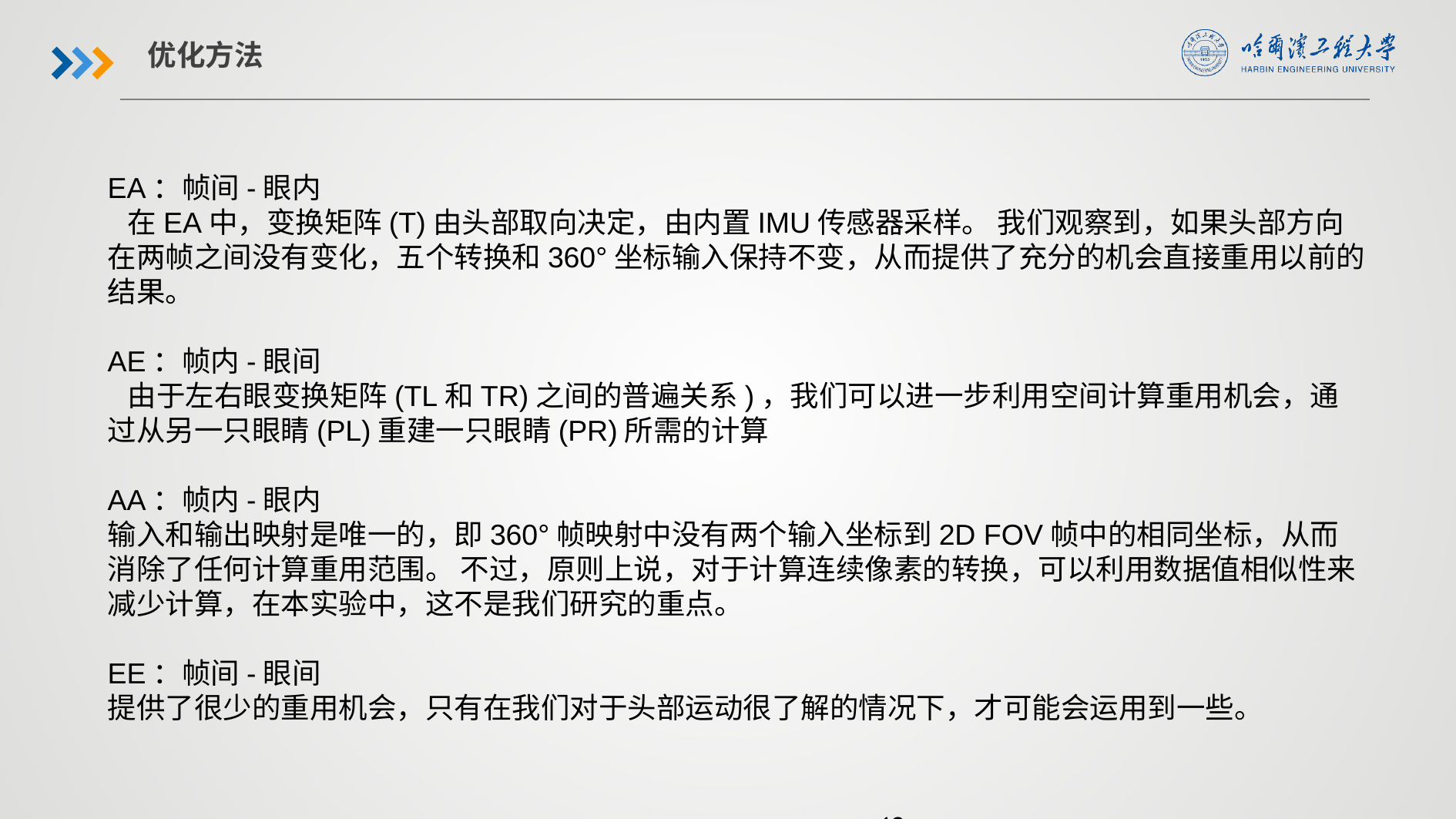

优化方法
EA：帧间-眼内
  在EA中，变换矩阵(T)由头部取向决定，由内置IMU传感器采样。 我们观察到，如果头部方向在两帧之间没有变化，五个转换和360°坐标输入保持不变，从而提供了充分的机会直接重用以前的结果。

AE：帧内-眼间
  由于左右眼变换矩阵(TL和TR)之间的普遍关系)，我们可以进一步利用空间计算重用机会，通过从另一只眼睛(PL)重建一只眼睛(PR)所需的计算

AA：帧内-眼内
输入和输出映射是唯一的，即360°帧映射中没有两个输入坐标到2D FOV帧中的相同坐标，从而消除了任何计算重用范围。 不过，原则上说，对于计算连续像素的转换，可以利用数据值相似性来减少计算，在本实验中，这不是我们研究的重点。

EE：帧间-眼间
提供了很少的重用机会，只有在我们对于头部运动很了解的情况下，才可能会运用到一些。

10